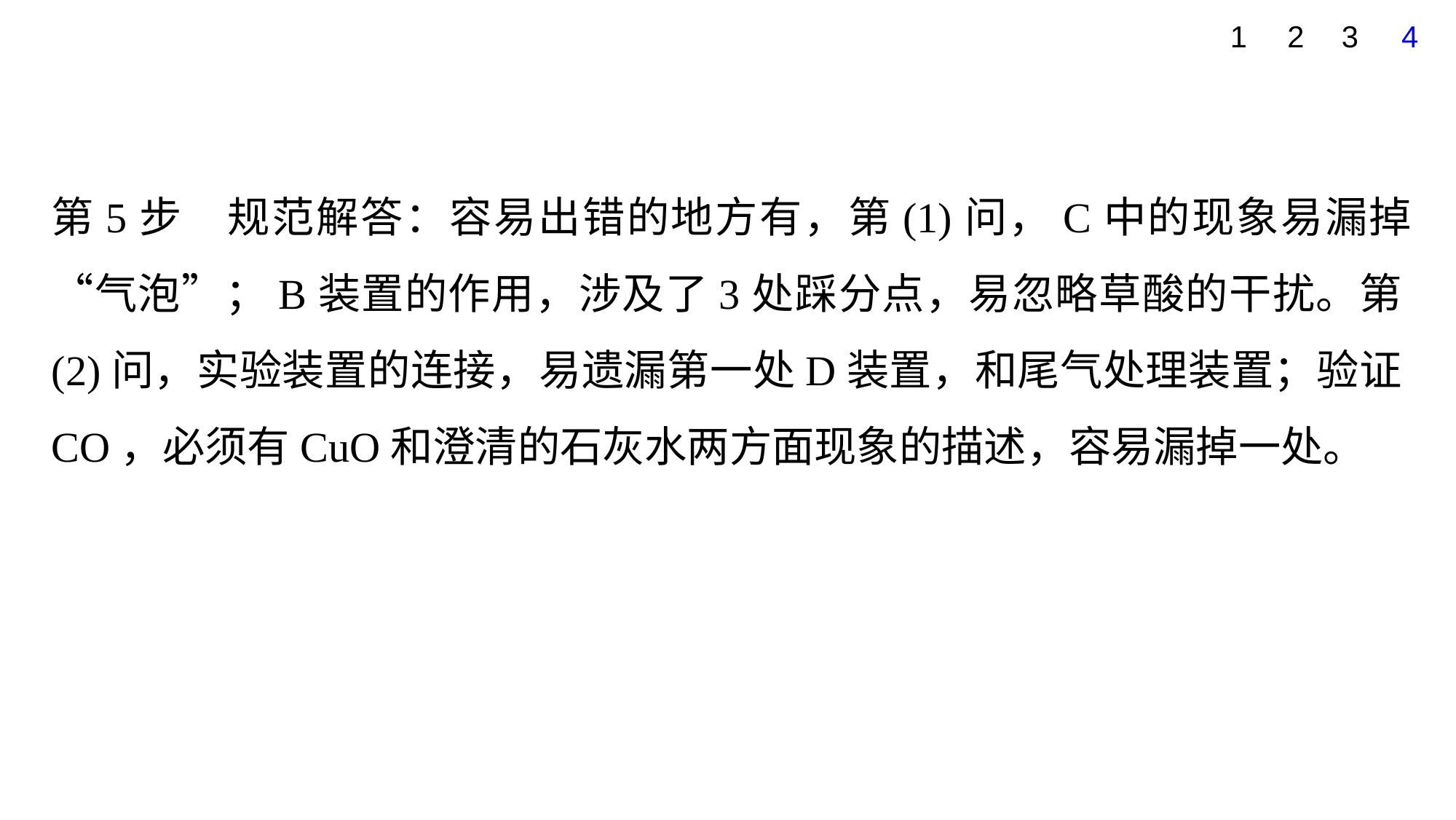

1
2
3
4
第5步　规范解答：容易出错的地方有，第(1)问，C中的现象易漏掉“气泡”；B装置的作用，涉及了3处踩分点，易忽略草酸的干扰。第(2)问，实验装置的连接，易遗漏第一处D装置，和尾气处理装置；验证CO，必须有CuO和澄清的石灰水两方面现象的描述，容易漏掉一处。